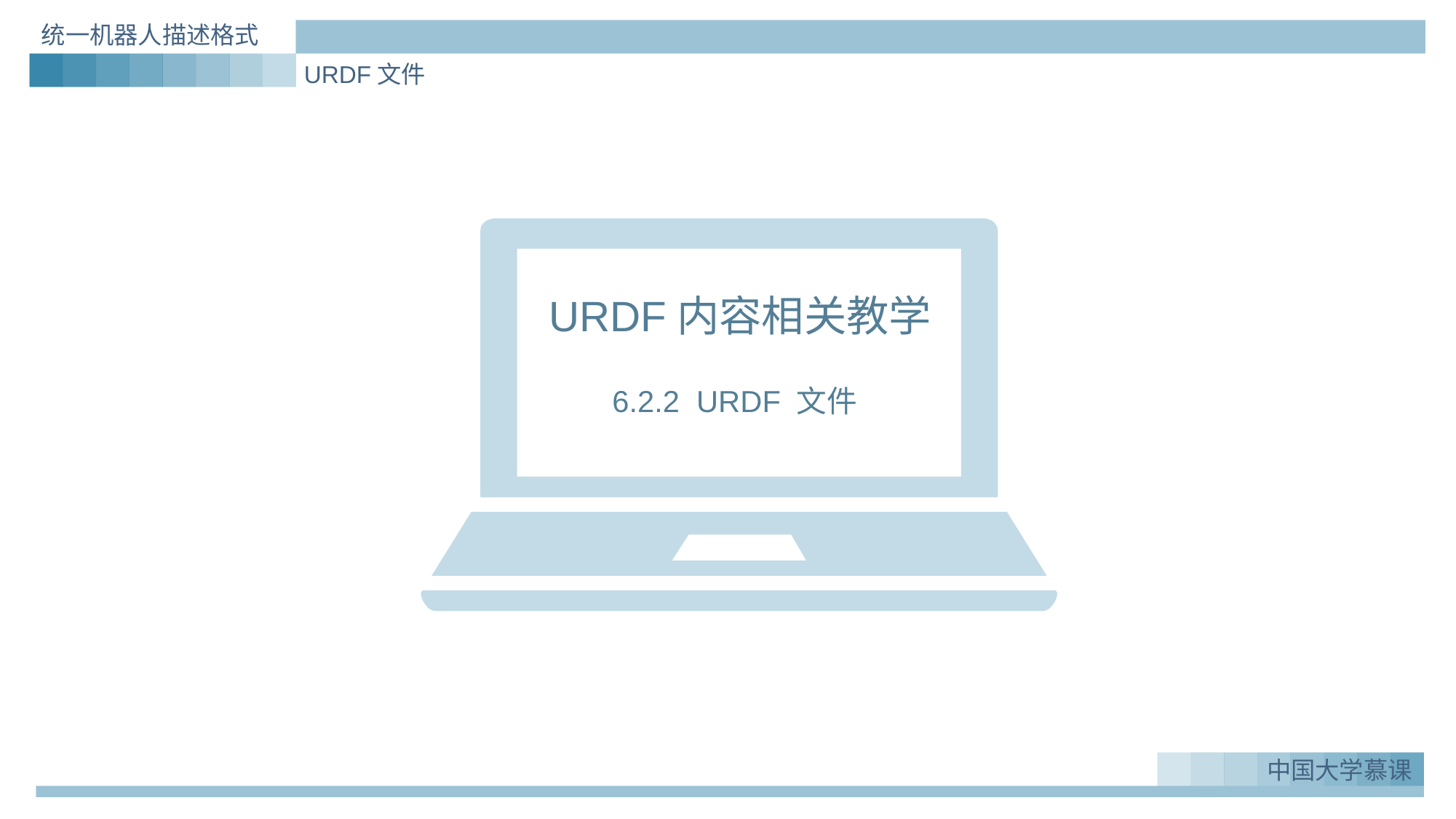

统一机器人描述格式
URDF文件

URDF内容相关教学
6.2.2  URDF 文件
中国大学慕课